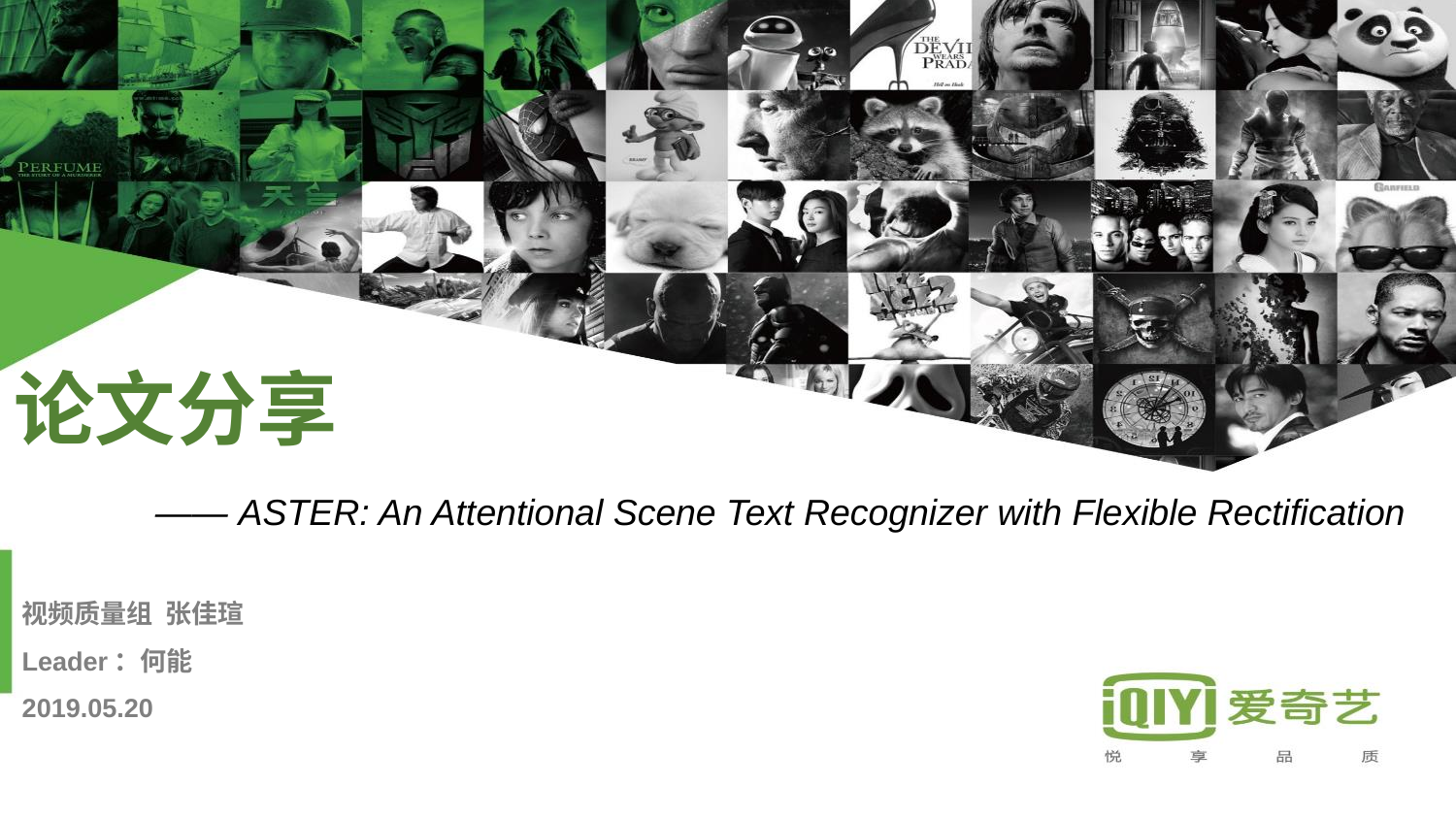

# 论文分享
—— ASTER: An Attentional Scene Text Recognizer with Flexible Rectification
视频质量组  张佳瑄
Leader：何能
2019.05.20